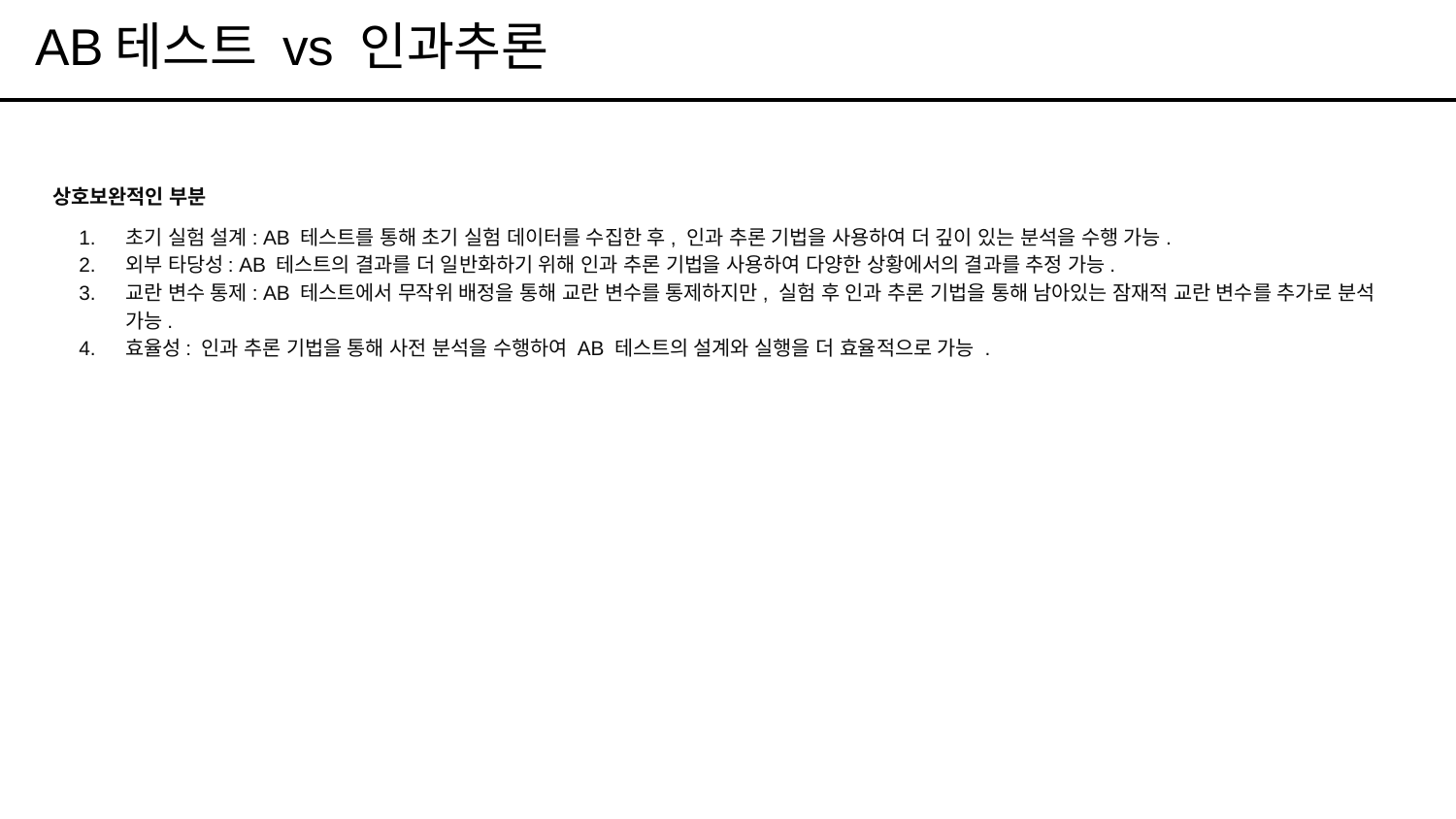

# AB테스트 vs 인과추론
상호보완적인 부분
초기 실험 설계: AB 테스트를 통해 초기 실험 데이터를 수집한 후, 인과 추론 기법을 사용하여 더 깊이 있는 분석을 수행 가능.
외부 타당성: AB 테스트의 결과를 더 일반화하기 위해 인과 추론 기법을 사용하여 다양한 상황에서의 결과를 추정 가능.
교란 변수 통제: AB 테스트에서 무작위 배정을 통해 교란 변수를 통제하지만, 실험 후 인과 추론 기법을 통해 남아있는 잠재적 교란 변수를 추가로 분석 가능.
효율성: 인과 추론 기법을 통해 사전 분석을 수행하여 AB 테스트의 설계와 실행을 더 효율적으로 가능 .